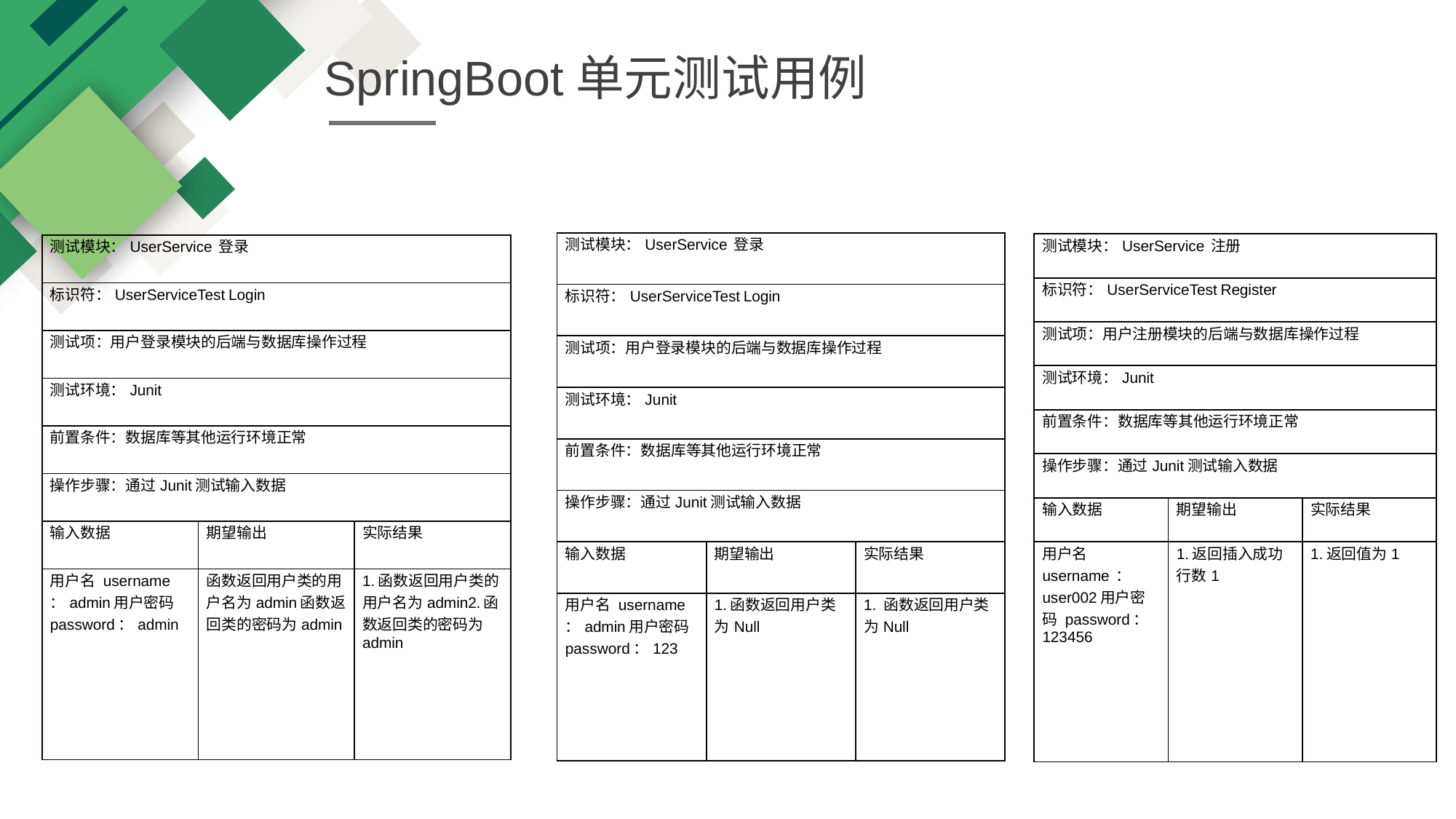

SpringBoot单元测试用例
| 测试模块：UserService 登录 |  |  |
| --- | --- | --- |
| 标识符：UserServiceTest Login |  |  |
| 测试项：用户登录模块的后端与数据库操作过程 |  |  |
| 测试环境：Junit |  |  |
| 前置条件：数据库等其他运行环境正常 |  |  |
| 操作步骤：通过Junit测试输入数据 |  |  |
| 输入数据 | 期望输出 | 实际结果 |
| 用户名 username ：admin用户密码 password：123 | 1.函数返回用户类为Null | 1. 函数返回用户类为Null |
| 测试模块：UserService 注册 |  |  |
| --- | --- | --- |
| 标识符：UserServiceTest Register |  |  |
| 测试项：用户注册模块的后端与数据库操作过程 |  |  |
| 测试环境：Junit |  |  |
| 前置条件：数据库等其他运行环境正常 |  |  |
| 操作步骤：通过Junit测试输入数据 |  |  |
| 输入数据 | 期望输出 | 实际结果 |
| 用户名 username ：user002用户密码 password：123456 | 1.返回插入成功行数1 | 1.返回值为1 |
| 测试模块：UserService 登录 |  |  |
| --- | --- | --- |
| 标识符：UserServiceTest Login |  |  |
| 测试项：用户登录模块的后端与数据库操作过程 |  |  |
| 测试环境：Junit |  |  |
| 前置条件：数据库等其他运行环境正常 |  |  |
| 操作步骤：通过Junit测试输入数据 |  |  |
| 输入数据 | 期望输出 | 实际结果 |
| 用户名 username ：admin用户密码 password：admin | 函数返回用户类的用户名为admin函数返回类的密码为admin | 1.函数返回用户类的用户名为admin2.函数返回类的密码为admin |